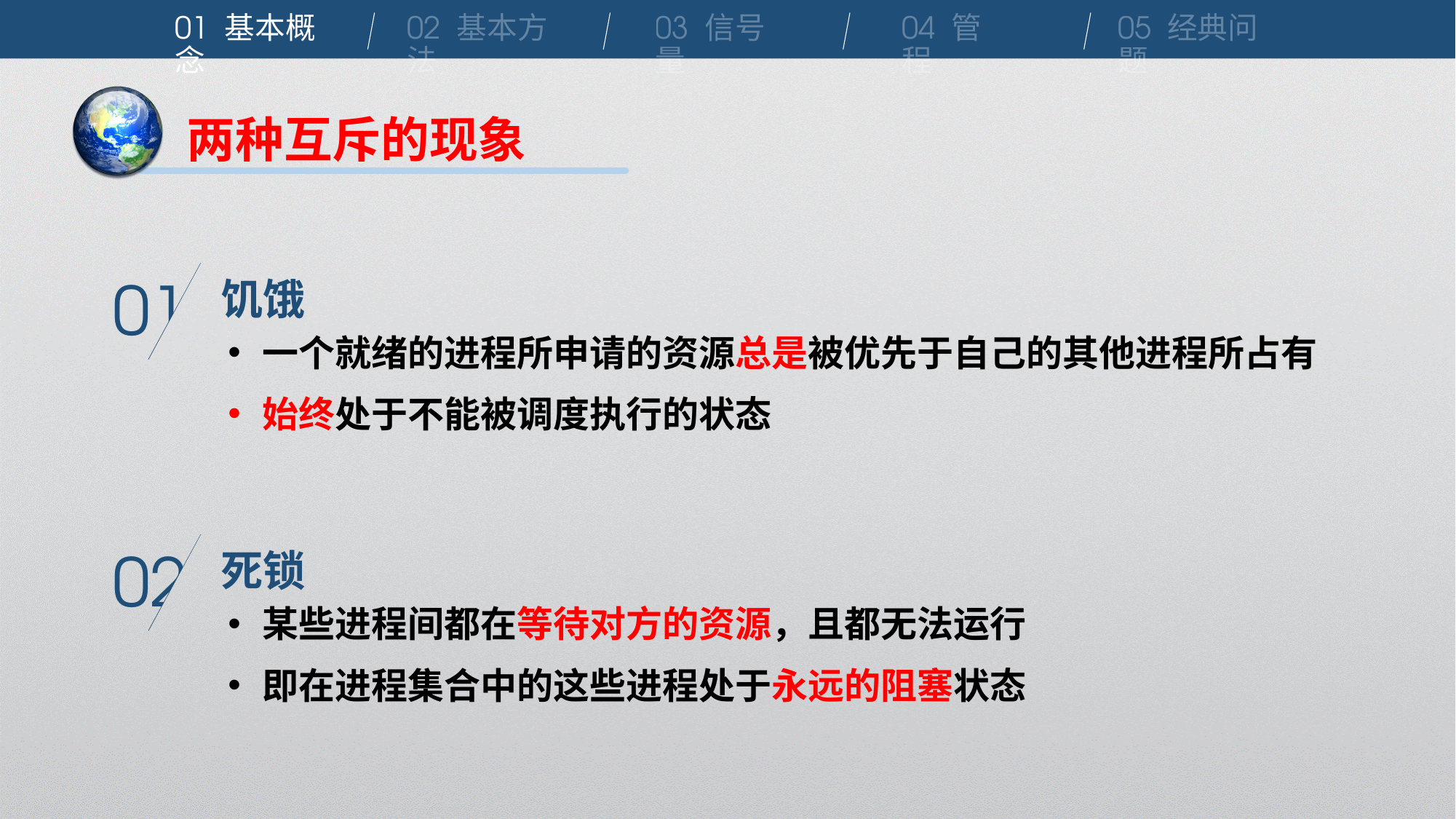

01 基本概念
02 基本方法
03 信号量
04 管程
05 经典问题
两种互斥的现象
饥饿

01
一个就绪的进程所申请的资源总是被优先于自己的其他进程所占有
始终处于不能被调度执行的状态
死锁

02
某些进程间都在等待对方的资源，且都无法运行
即在进程集合中的这些进程处于永远的阻塞状态